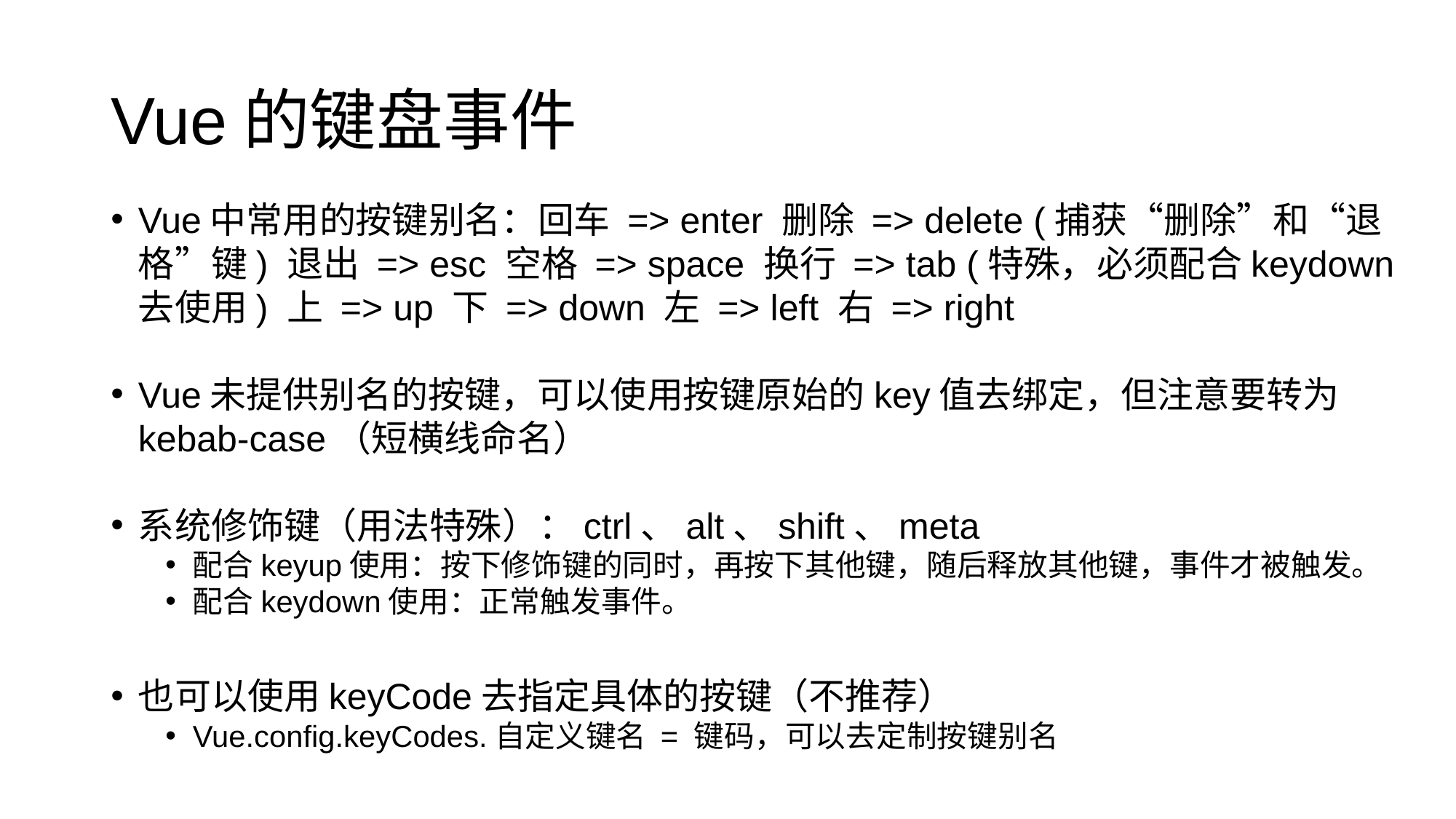

# Vue的键盘事件
Vue中常用的按键别名：回车 => enter 删除 => delete (捕获“删除”和“退格”键) 退出 => esc 空格 => space 换行 => tab (特殊，必须配合keydown去使用) 上 => up 下 => down 左 => left 右 => right

Vue未提供别名的按键，可以使用按键原始的key值去绑定，但注意要转为kebab-case（短横线命名）

系统修饰键（用法特殊）：ctrl、alt、shift、meta
配合keyup使用：按下修饰键的同时，再按下其他键，随后释放其他键，事件才被触发。
配合keydown使用：正常触发事件。

也可以使用keyCode去指定具体的按键（不推荐）
Vue.config.keyCodes.自定义键名 = 键码，可以去定制按键别名